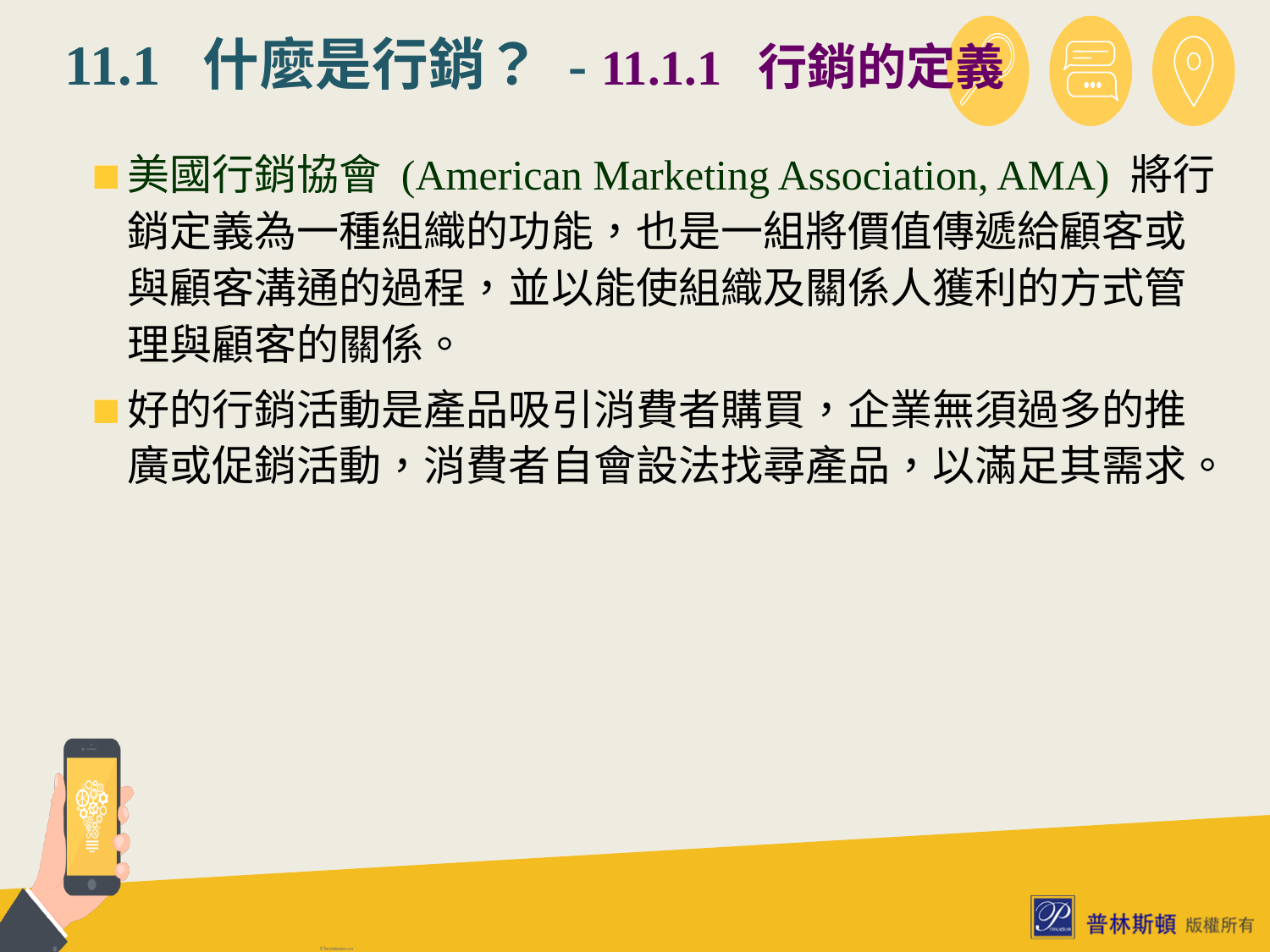

# 11.1  什麼是行銷？ - 11.1.1  行銷的定義
美國行銷協會 (American Marketing Association, AMA) 將行銷定義為一種組織的功能，也是一組將價值傳遞給顧客或與顧客溝通的過程，並以能使組織及關係人獲利的方式管理與顧客的關係。
好的行銷活動是產品吸引消費者購買，企業無須過多的推廣或促銷活動，消費者自會設法找尋產品，以滿足其需求。